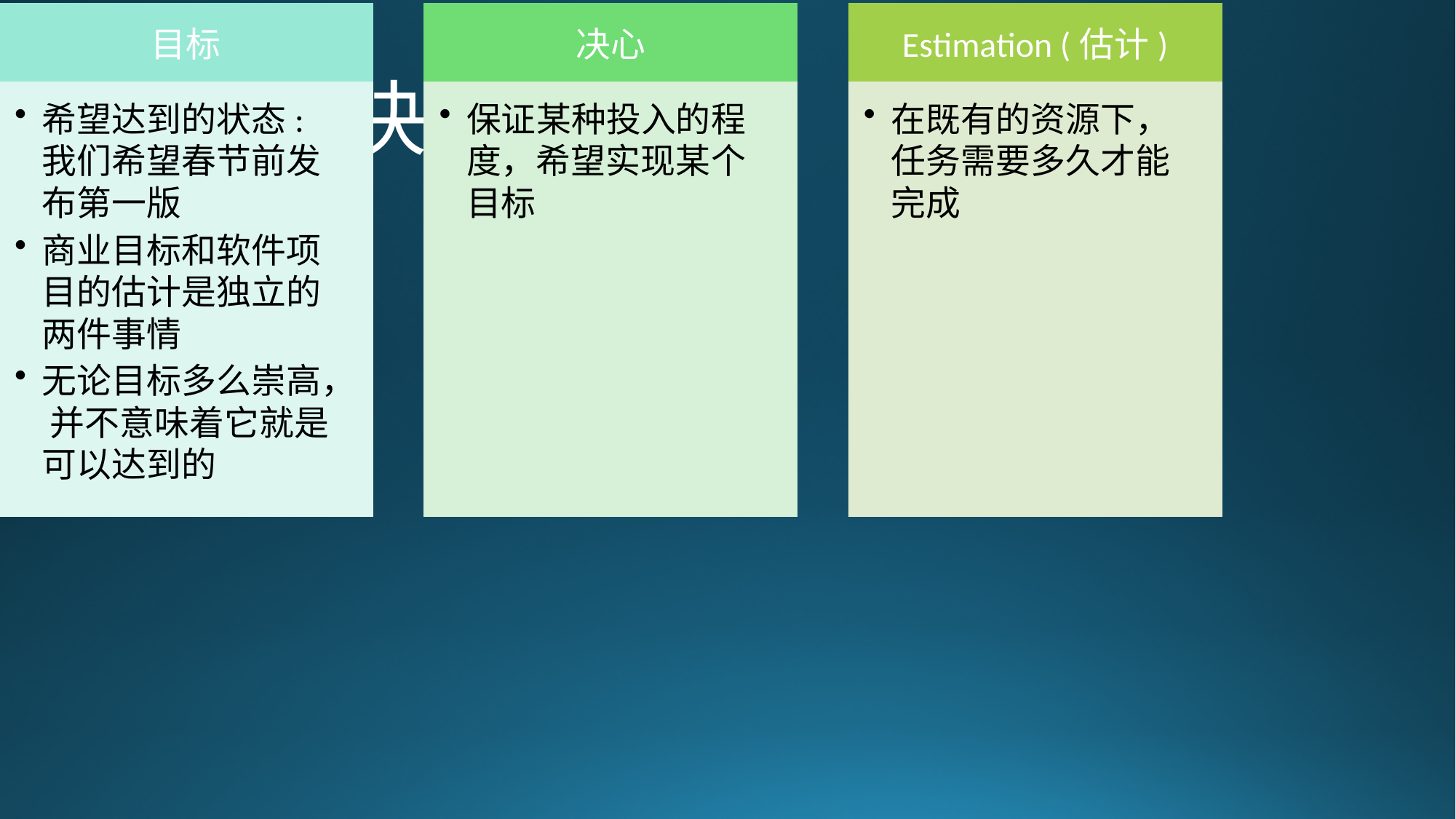

# 目标/决心/估计
目标
希望达到的状态: 我们希望春节前发布第一版
商业目标和软件项目的估计是独立的两件事情
无论目标多么崇高， 并不意味着它就是可以达到的
决心
保证某种投入的程度，希望实现某个目标
Estimation (估计)
在既有的资源下，任务需要多久才能完成